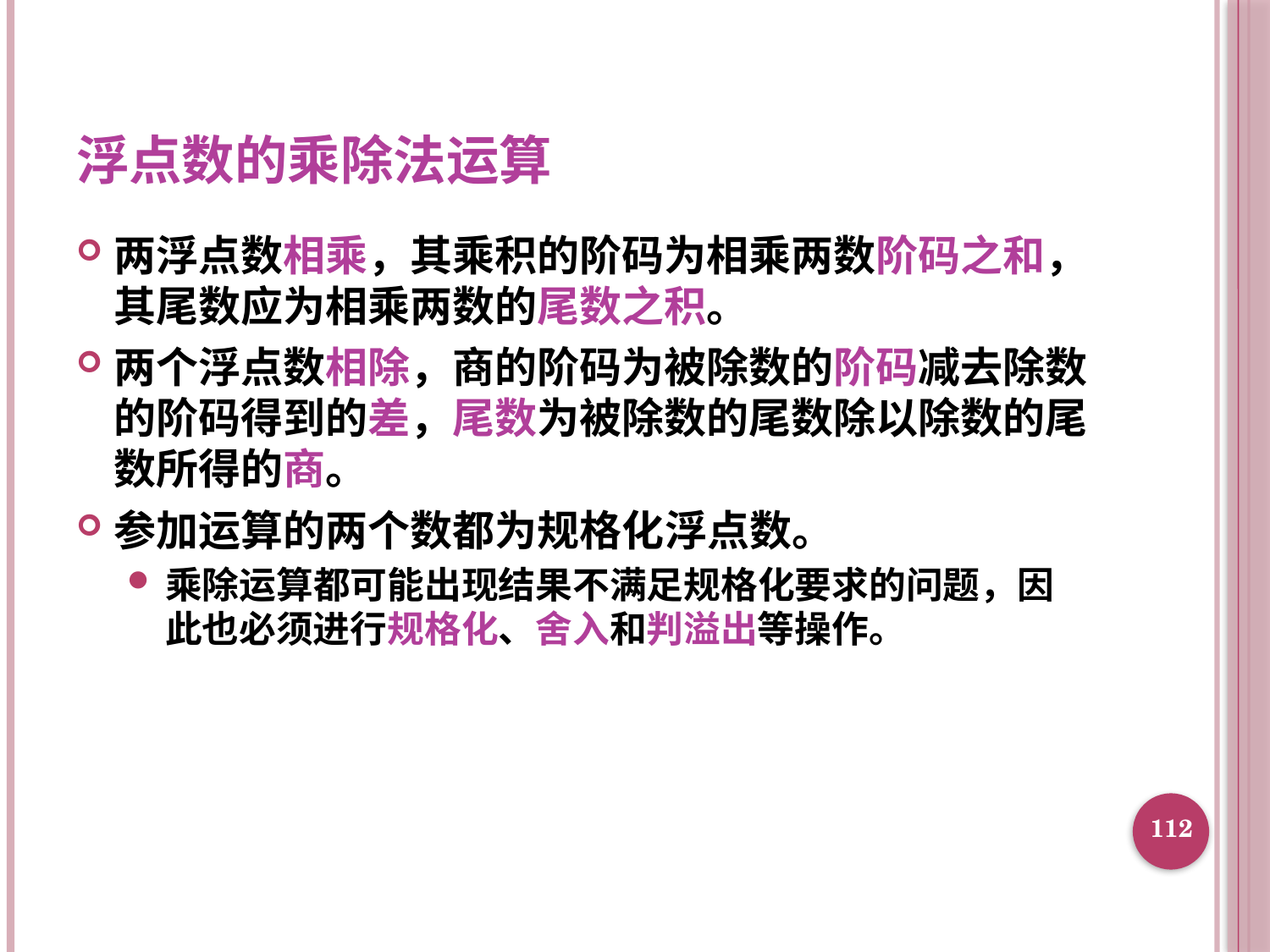

浮点数的乘除法运算
两浮点数相乘，其乘积的阶码为相乘两数阶码之和，其尾数应为相乘两数的尾数之积。
两个浮点数相除，商的阶码为被除数的阶码减去除数的阶码得到的差，尾数为被除数的尾数除以除数的尾数所得的商。
参加运算的两个数都为规格化浮点数。
乘除运算都可能出现结果不满足规格化要求的问题，因此也必须进行规格化、舍入和判溢出等操作。
112